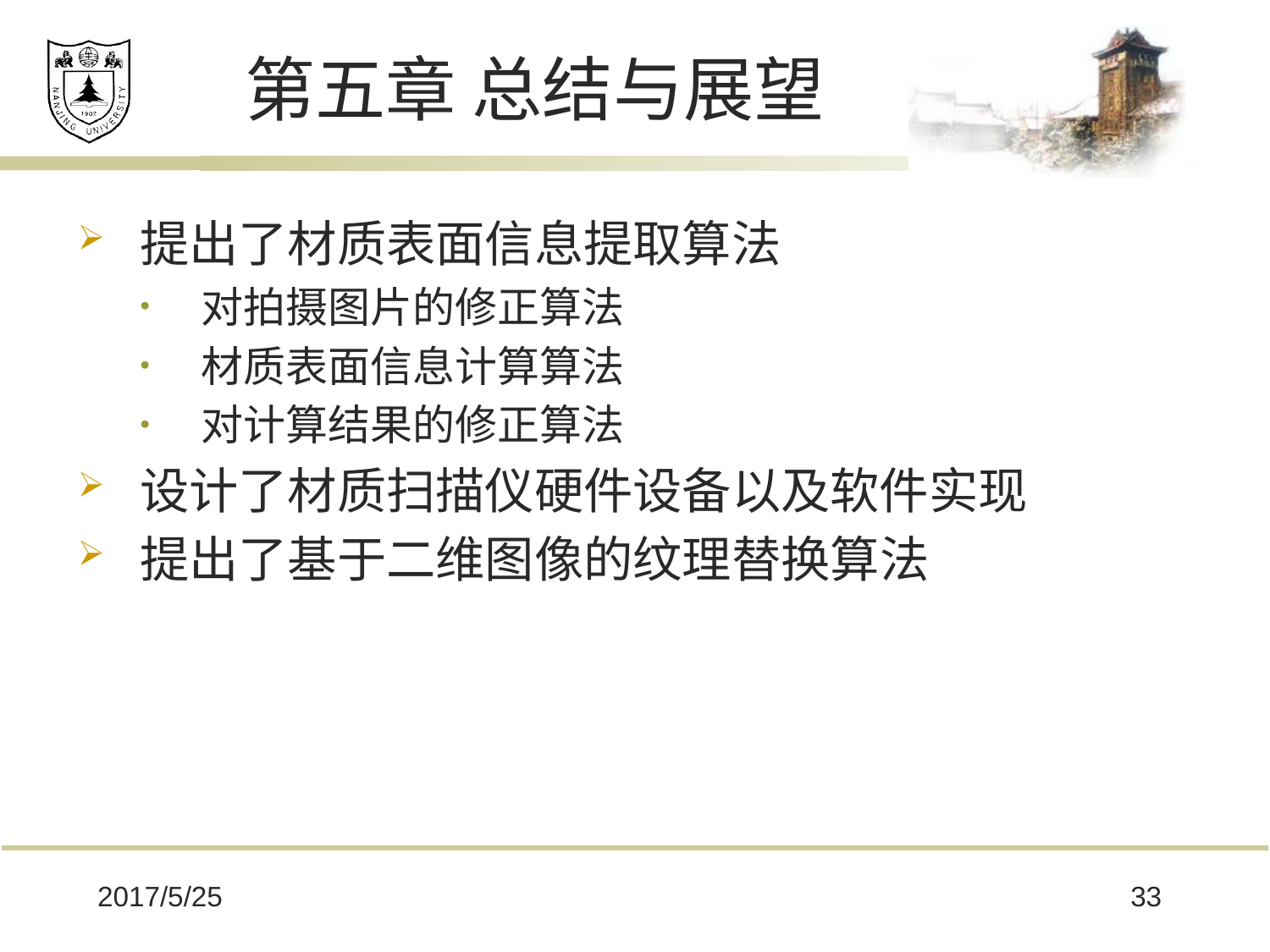

# 第五章 总结与展望
提出了材质表面信息提取算法
对拍摄图片的修正算法
材质表面信息计算算法
对计算结果的修正算法
设计了材质扫描仪硬件设备以及软件实现
提出了基于二维图像的纹理替换算法

2017/5/25
33